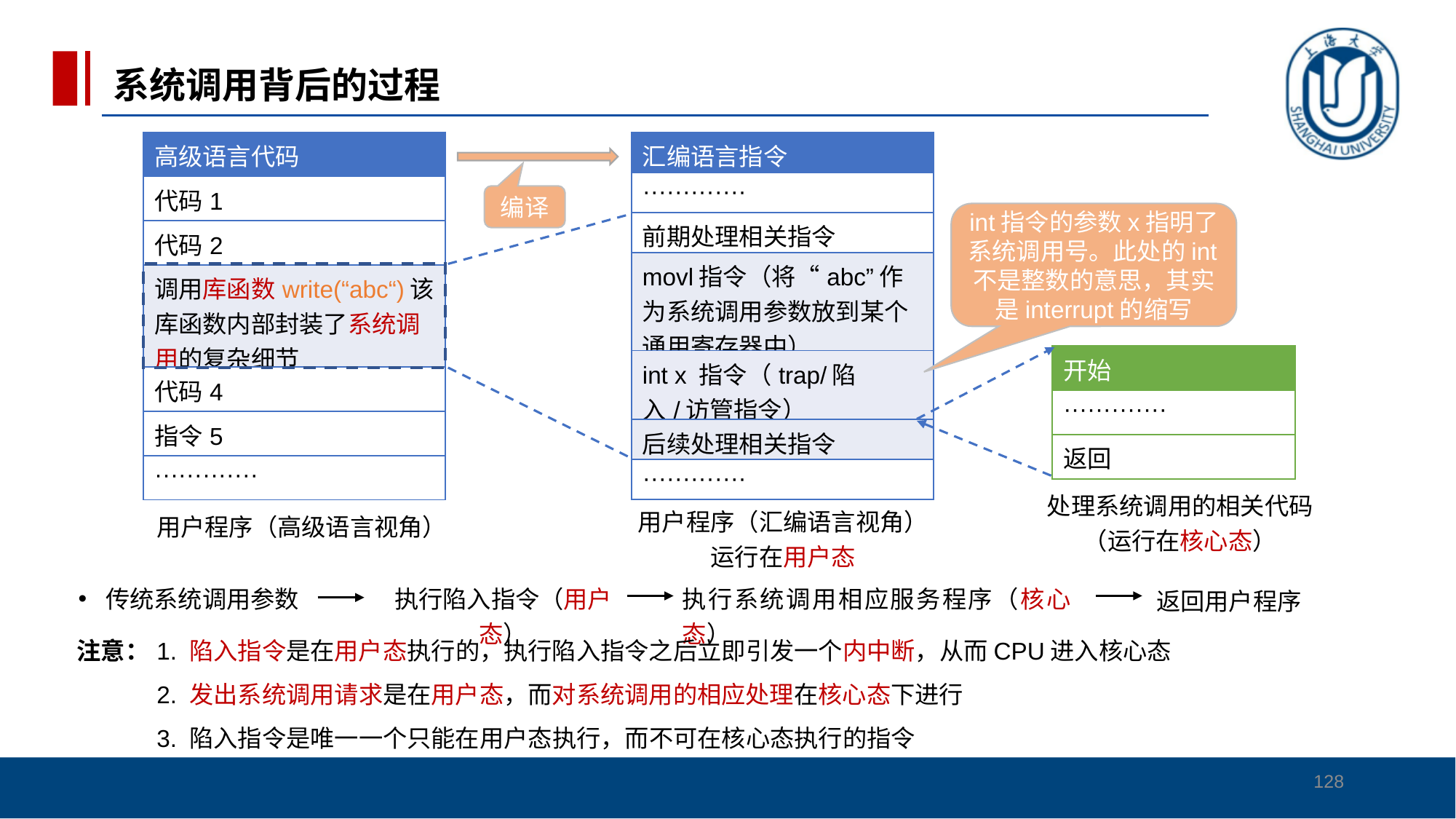

系统调用背后的过程
| 高级语言代码 |
| --- |
| 代码1 |
| 代码2 |
| 调用库函数write(“abc“)该库函数内部封装了系统调用的复杂细节 |
| 代码4 |
| 指令5 |
| ············· |
| 汇编语言指令 |
| --- |
| ············· |
| 前期处理相关指令 |
| movl指令（将“abc”作为系统调用参数放到某个通用寄存器中） |
| int x 指令（trap/陷入/访管指令） |
| 后续处理相关指令 |
| ············· |

编译
int指令的参数x指明了系统调用号。此处的int不是整数的意思，其实是interrupt的缩写

| 开始 |
| --- |
| ············· |
| 返回 |
处理系统调用的相关代码
（运行在核心态）
用户程序（汇编语言视角）
运行在用户态
用户程序（高级语言视角）
传统系统调用参数
执行陷入指令（用户态）
执行系统调用相应服务程序（核心态）
返回用户程序
1. 陷入指令是在用户态执行的，执行陷入指令之后立即引发一个内中断，从而CPU进入核心态
2. 发出系统调用请求是在用户态，而对系统调用的相应处理在核心态下进行
3. 陷入指令是唯一一个只能在用户态执行，而不可在核心态执行的指令
注意：
128